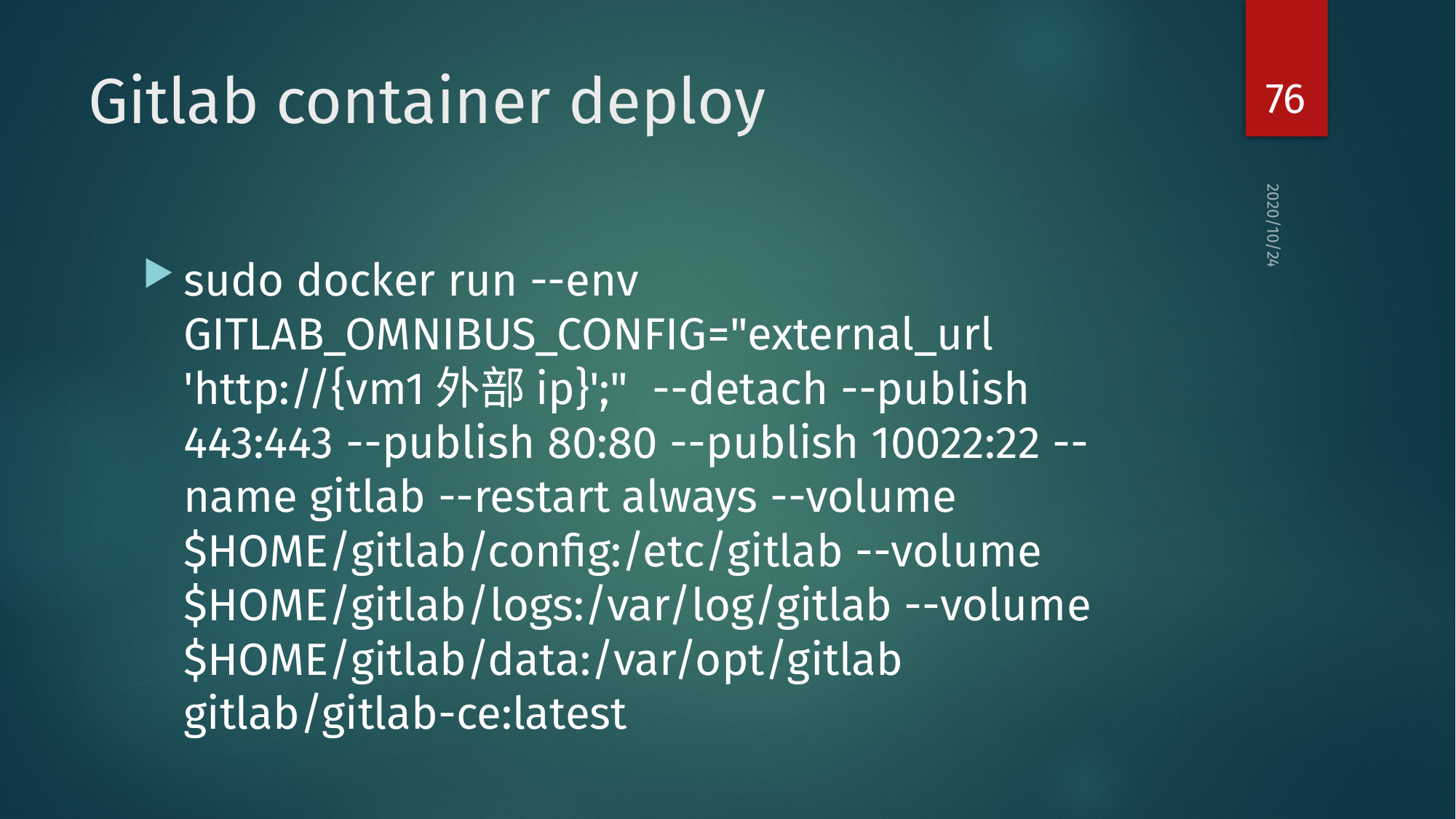

76
# Gitlab container deploy
2020/10/24
sudo docker run --env GITLAB_OMNIBUS_CONFIG="external_url 'http://{vm1外部ip}';"  --detach --publish 443:443 --publish 80:80 --publish 10022:22 --name gitlab --restart always --volume $HOME/gitlab/config:/etc/gitlab --volume $HOME/gitlab/logs:/var/log/gitlab --volume $HOME/gitlab/data:/var/opt/gitlab gitlab/gitlab-ce:latest